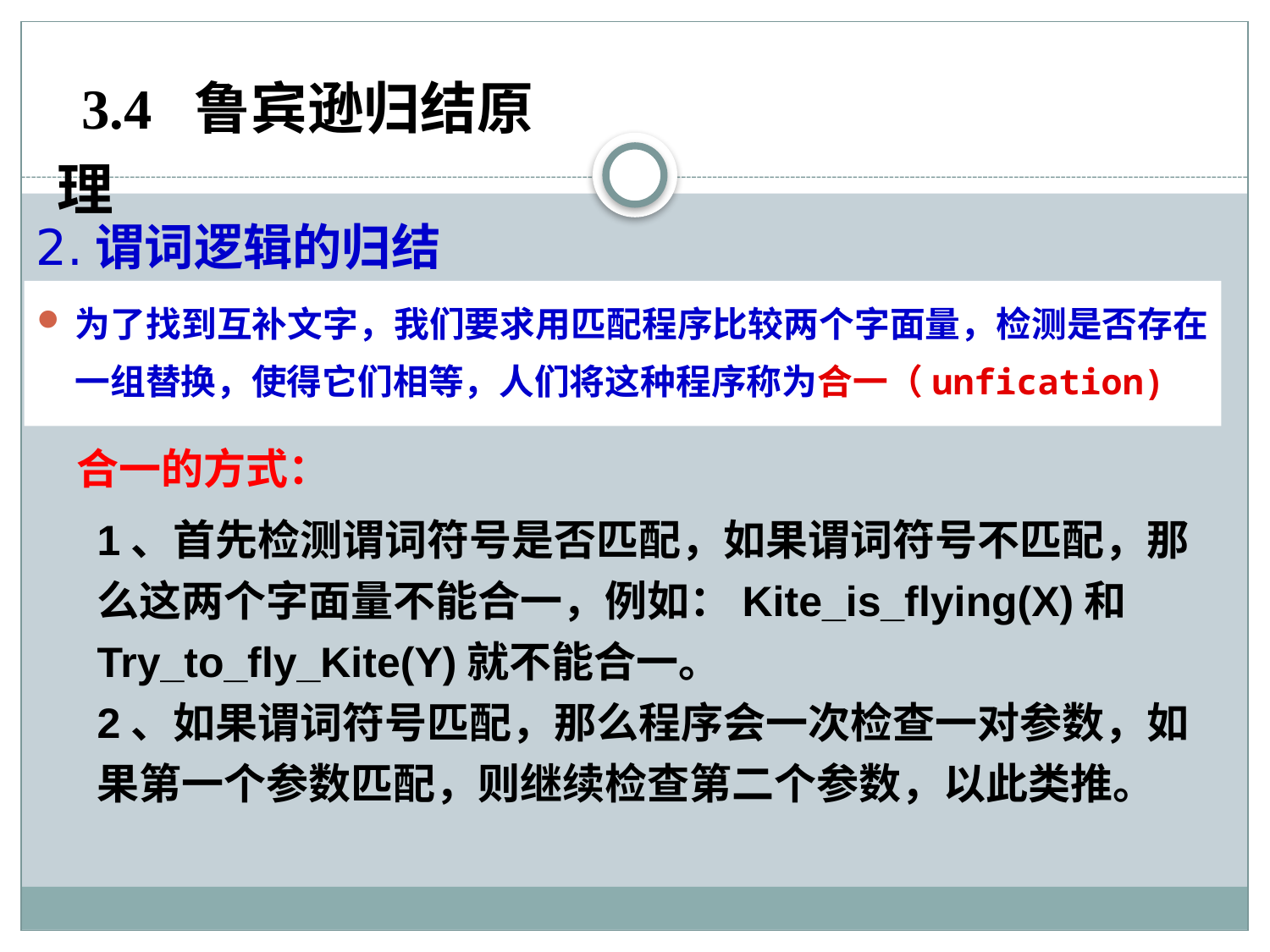

3.4  鲁宾逊归结原理
2.谓词逻辑的归结
为了找到互补文字，我们要求用匹配程序比较两个字面量，检测是否存在一组替换，使得它们相等，人们将这种程序称为合一（unfication)
合一的方式：
1、首先检测谓词符号是否匹配，如果谓词符号不匹配，那么这两个字面量不能合一，例如：Kite_is_flying(X)和Try_to_fly_Kite(Y)就不能合一。
2、如果谓词符号匹配，那么程序会一次检查一对参数，如果第一个参数匹配，则继续检查第二个参数，以此类推。